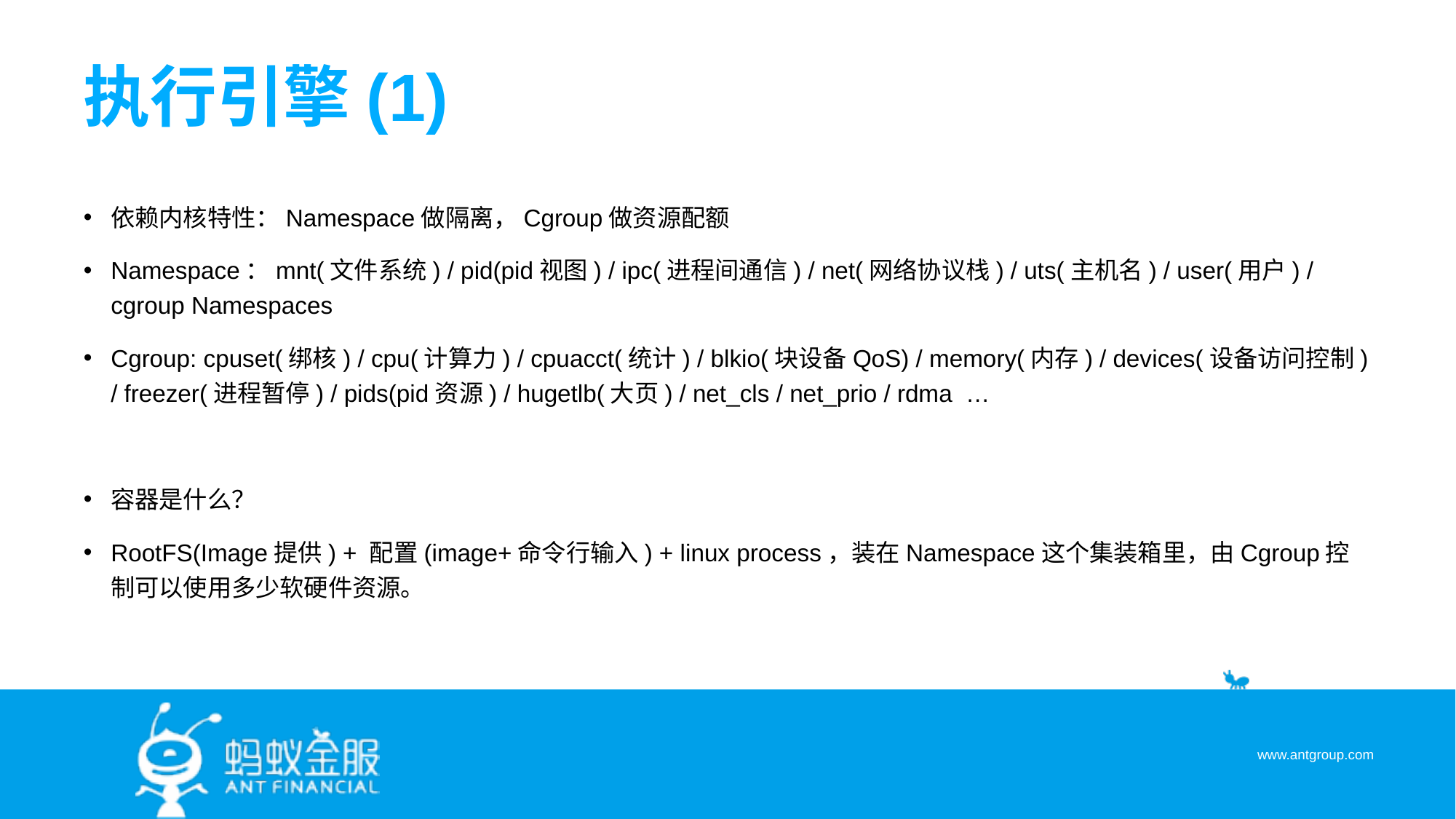

# 执行引擎(1)
依赖内核特性：Namespace做隔离，Cgroup做资源配额
Namespace：mnt(文件系统) / pid(pid视图) / ipc(进程间通信) / net(网络协议栈) / uts(主机名) / user(用户) / cgroup Namespaces
Cgroup: cpuset(绑核) / cpu(计算力) / cpuacct(统计) / blkio(块设备QoS) / memory(内存) / devices(设备访问控制) / freezer(进程暂停) / pids(pid资源) / hugetlb(大页) / net_cls / net_prio / rdma  …

容器是什么？
RootFS(Image提供) + 配置(image+命令行输入) + linux process，装在Namespace这个集装箱里，由Cgroup控制可以使用多少软硬件资源。